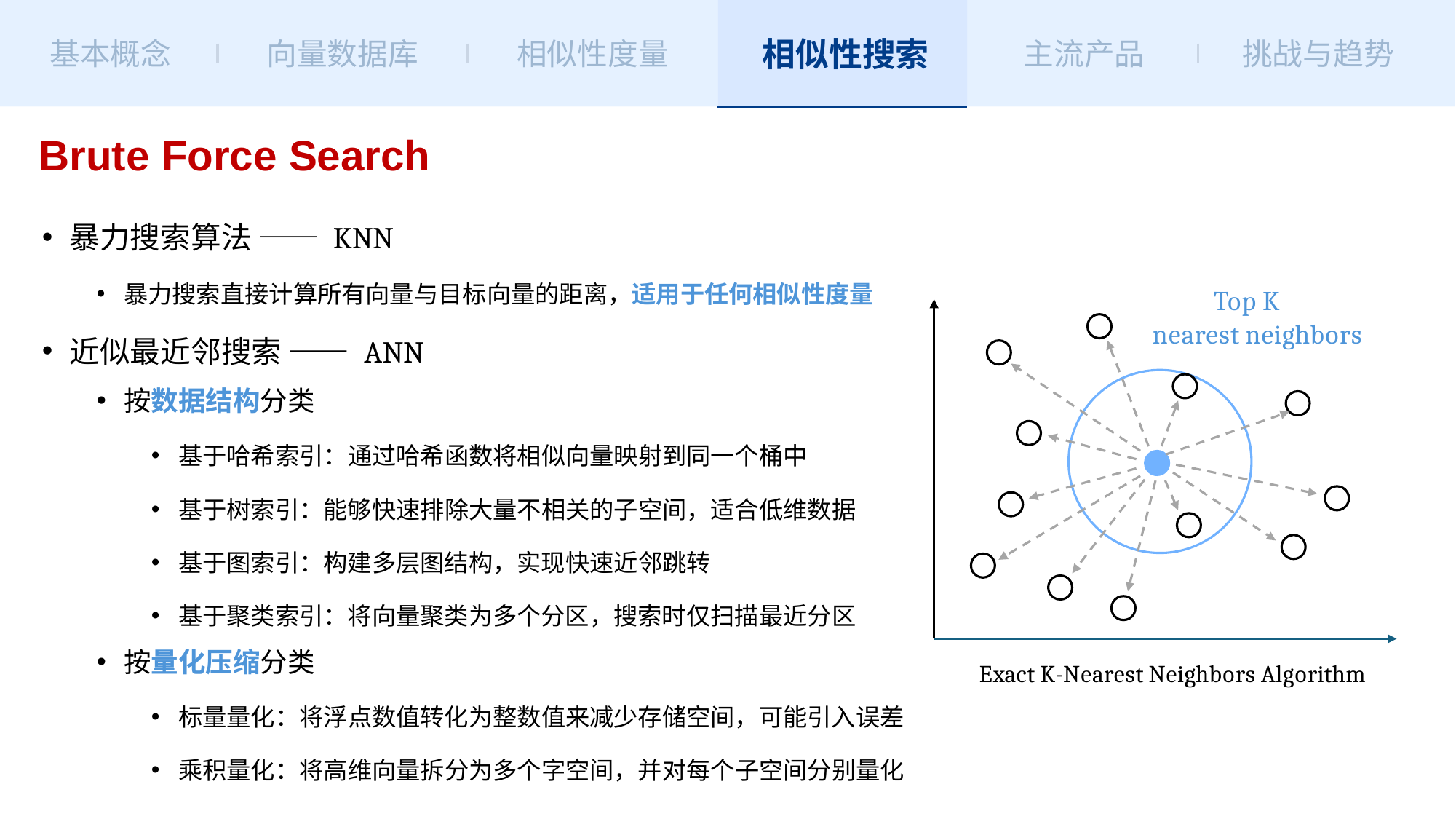

相似性搜索
相似性搜索
基本概念
向量数据库
聚类算法
数据库种类
主流产品
挑战与趋势
相似性度量
基本概念
向量数据库
相似性度量
主流产品
挑战与趋势
# Brute Force Search
暴力搜索算法 —— KNN
暴力搜索直接计算所有向量与目标向量的距离，适用于任何相似性度量
近似最近邻搜索 —— ANN
按数据结构分类
基于哈希索引：通过哈希函数将相似向量映射到同一个桶中
基于树索引：能够快速排除大量不相关的子空间，适合低维数据
基于图索引：构建多层图结构，实现快速近邻跳转
基于聚类索引：将向量聚类为多个分区，搜索时仅扫描最近分区
按量化压缩分类
标量量化：将浮点数值转化为整数值来减少存储空间，可能引入误差
乘积量化：将高维向量拆分为多个字空间，并对每个子空间分别量化
Top K
nearest neighbors

Exact K-Nearest Neighbors Algorithm